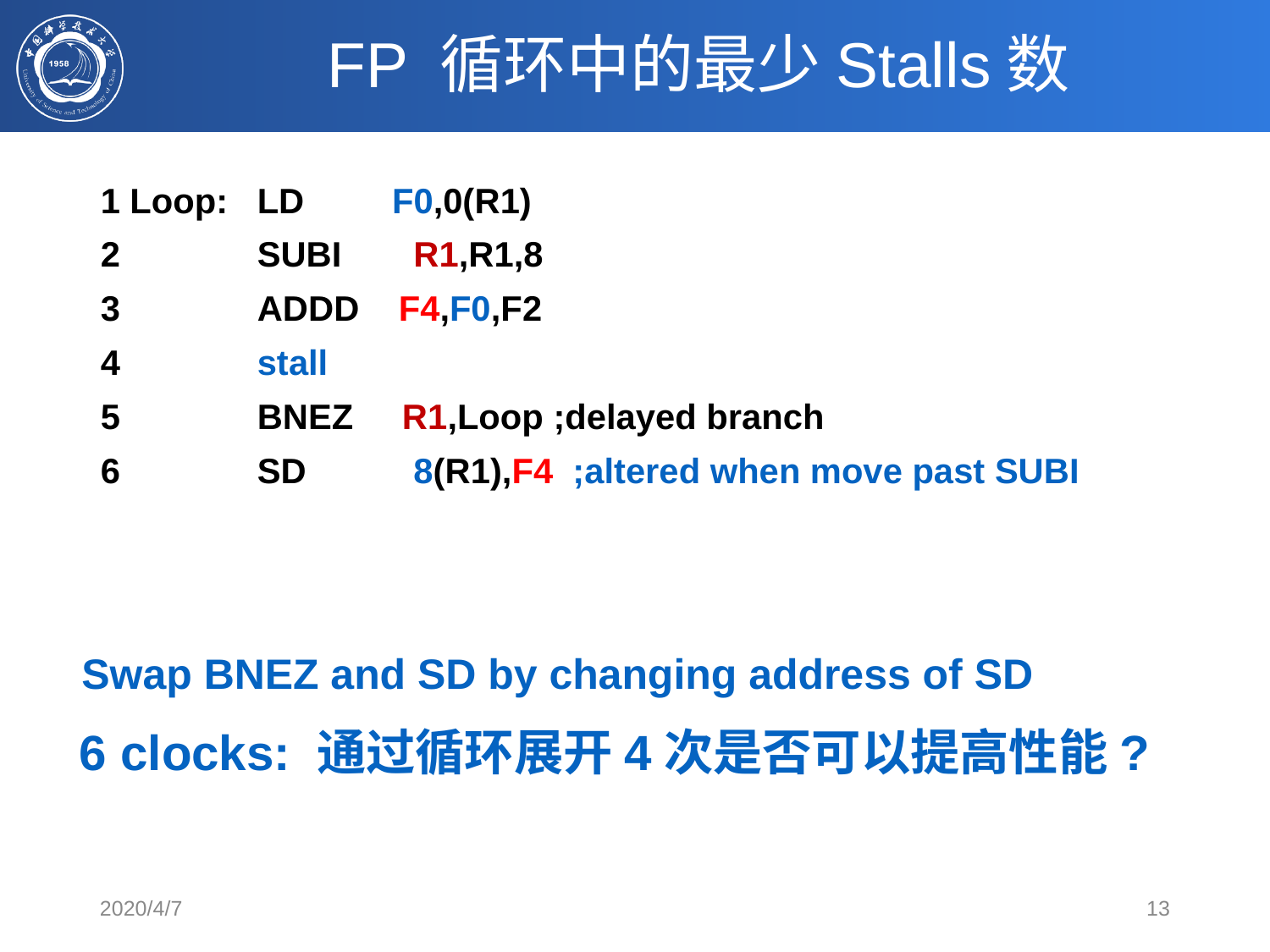

# FP 循环中的最少Stalls数
 1 Loop:	LD         F0,0(R1)
 2		SUBI	   R1,R1,8
 3		ADDD    F4,F0,F2
 4     	stall
 5		BNEZ     R1,Loop ;delayed branch
 6  	SD	   8(R1),F4  ;altered when move past SUBI
Swap BNEZ and SD by changing address of SD
 6 clocks: 通过循环展开4次是否可以提高性能?
2020/4/7
13